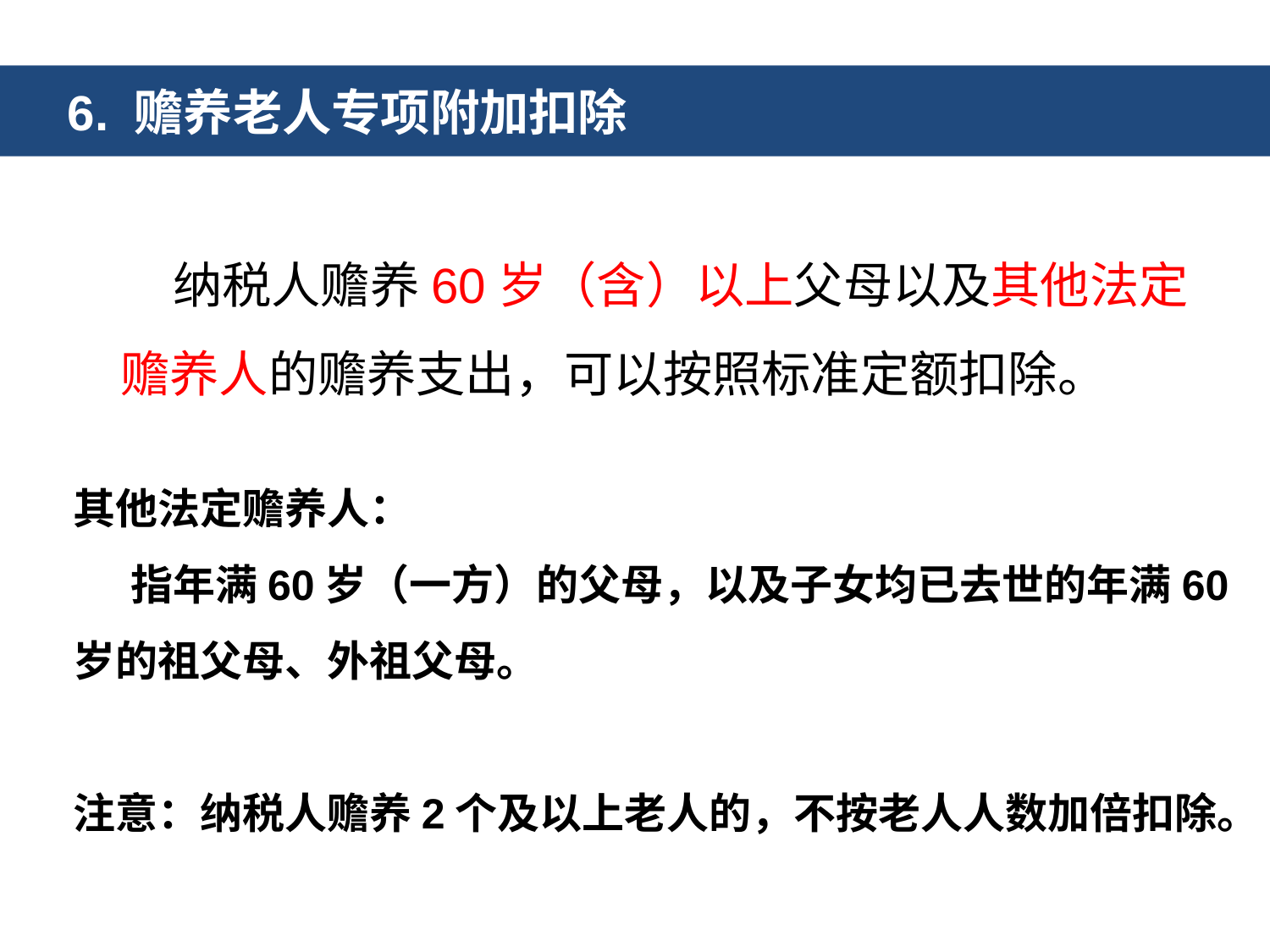

6. 赡养老人专项附加扣除
        纳税人赡养60岁（含）以上父母以及其他法定赡养人的赡养支出，可以按照标准定额扣除。
其他法定赡养人：
     指年满60岁（一方）的父母，以及子女均已去世的年满60岁的祖父母、外祖父母。

注意：纳税人赡养2个及以上老人的，不按老人人数加倍扣除。